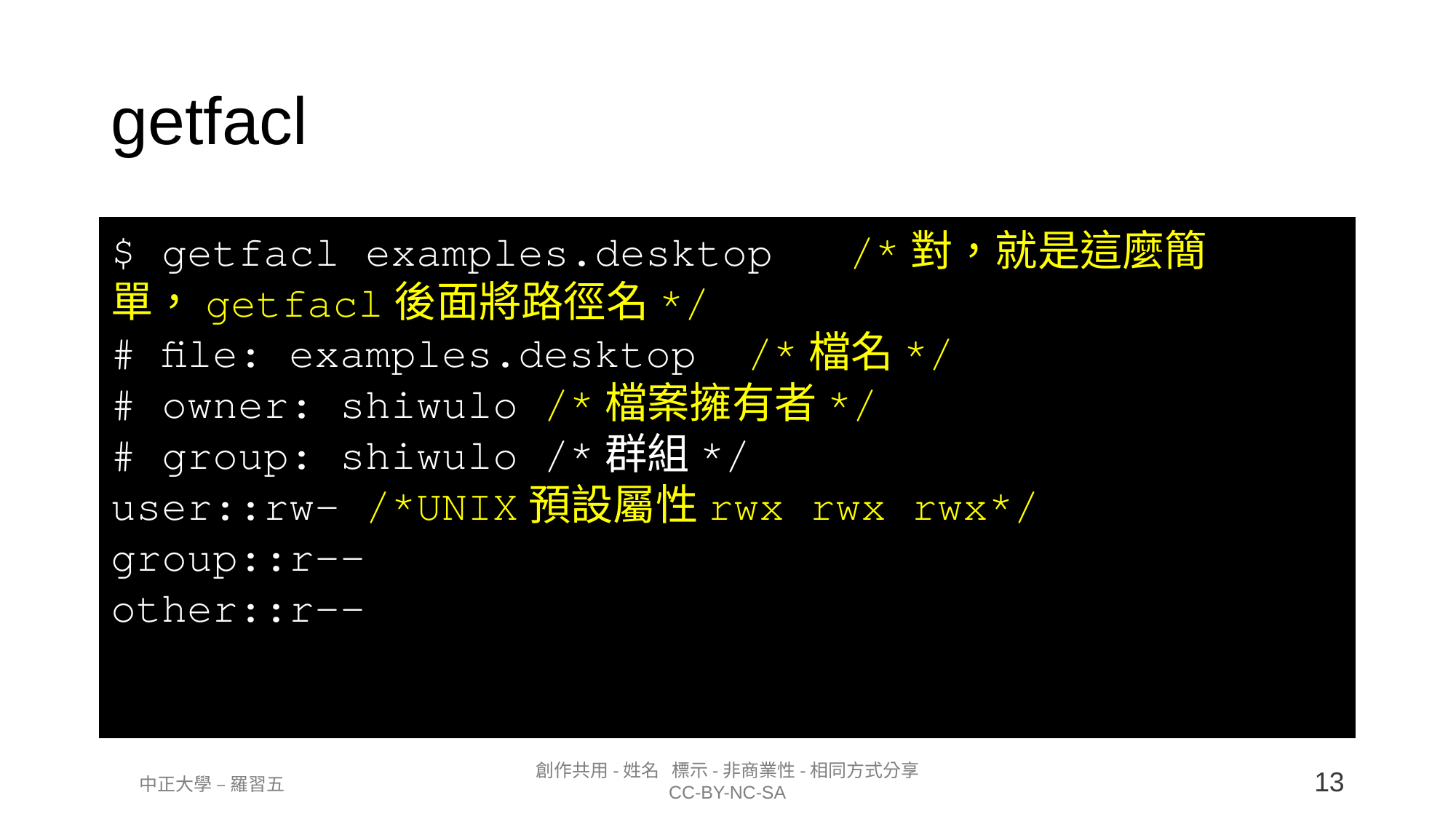

getfacl
$ getfacl examples.desktop   /*對，就是這麼簡單，getfacl後面將路徑名*/
# file: examples.desktop  /*檔名*/
# owner: shiwulo /*檔案擁有者*/
# group: shiwulo /*群組*/
user::rw- /*UNIX預設屬性rwx rwx rwx*/
group::r--
other::r--